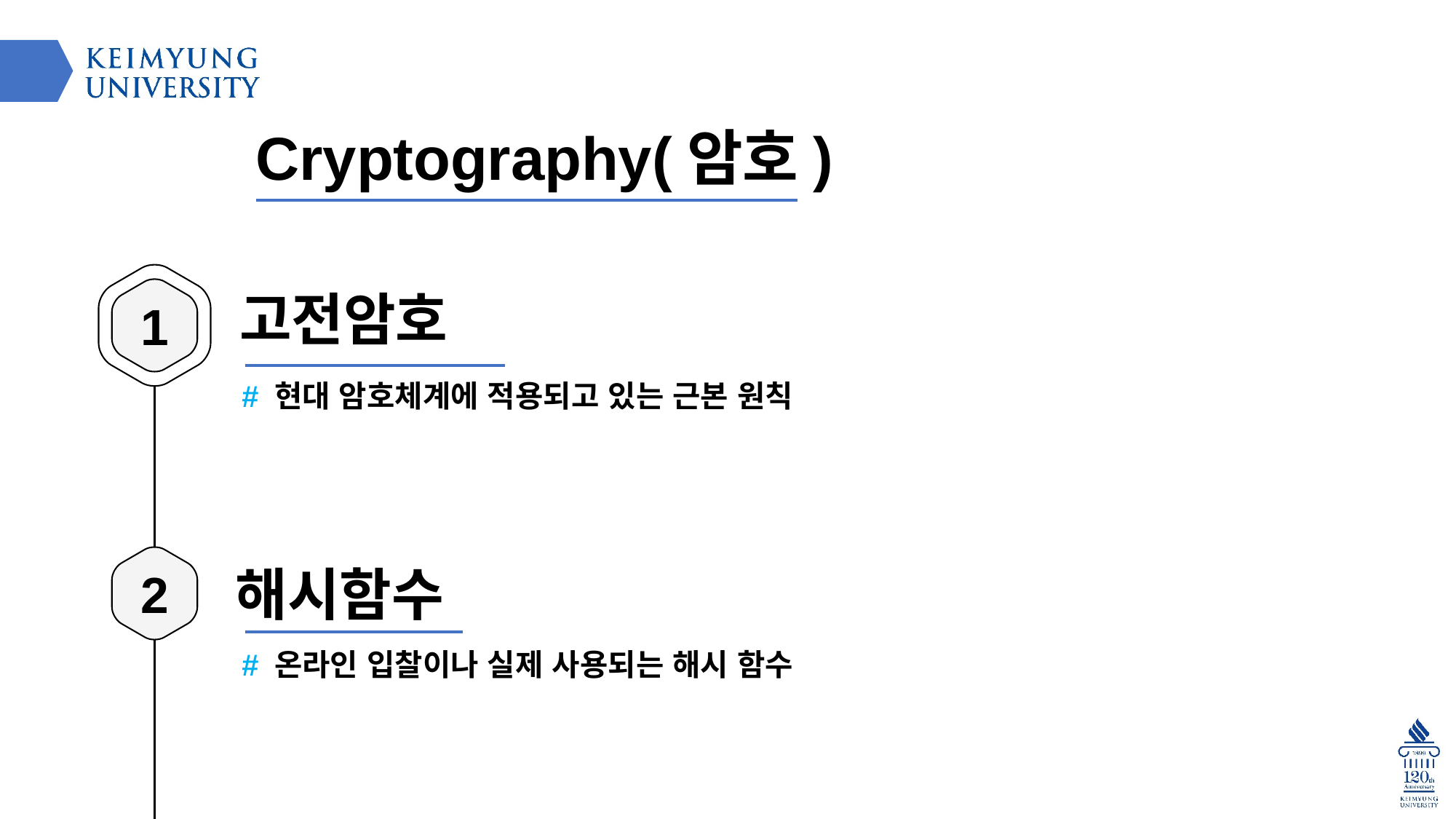

Cryptography(암호)

1
고전암호
# 현대 암호체계에 적용되고 있는 근본 원칙
2
해시함수
# 온라인 입찰이나 실제 사용되는 해시 함수